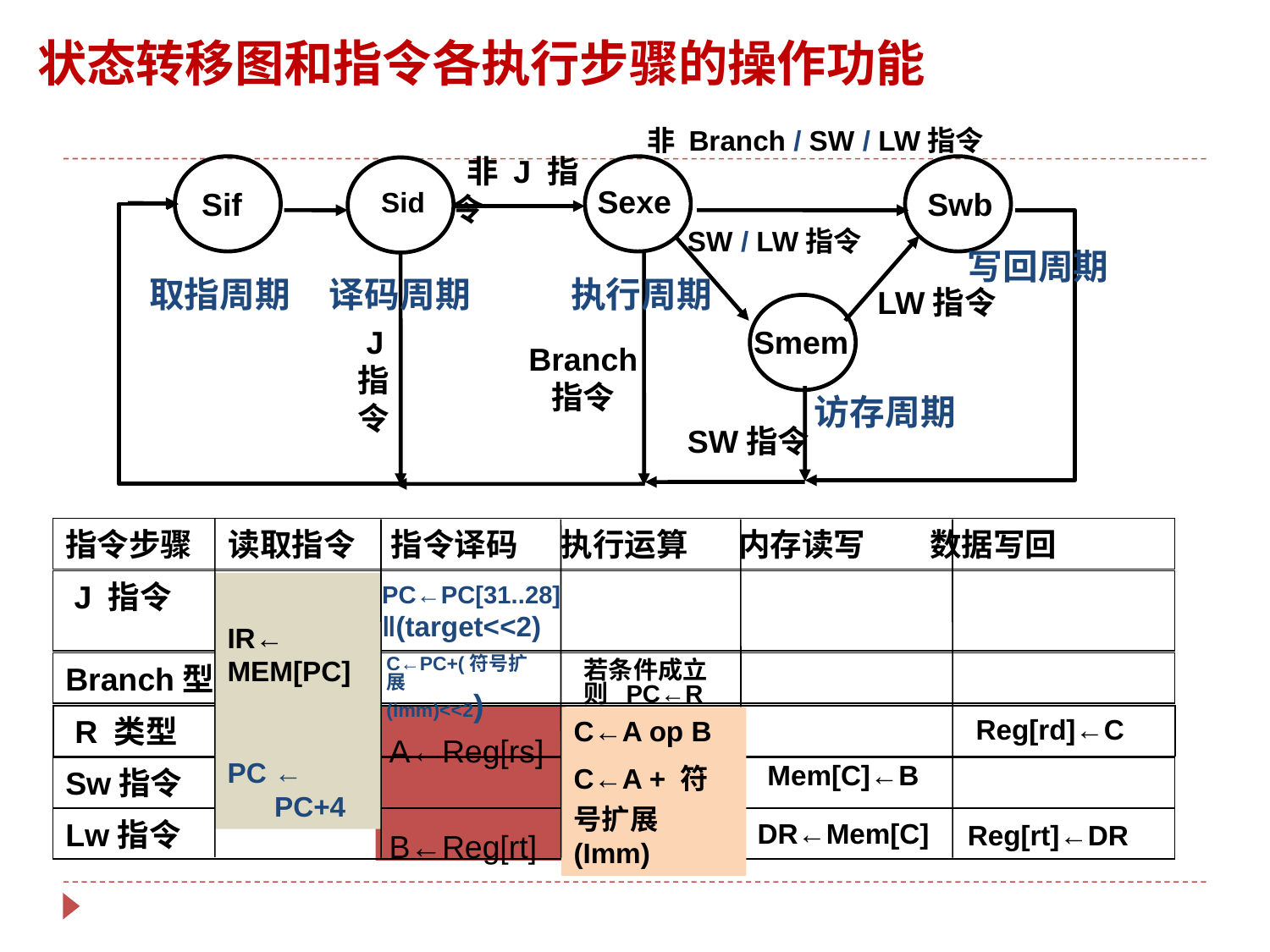

状态转移图和指令各执行步骤的操作功能
非 Branch / SW / LW指令
 非 J 指令

Sexe
Sif
Sid
Swb

SW / LW指令

写回周期

取指周期
译码周期
执行周期
LW指令

 J
指
令
Smem
Branch
指令
访存周期

SW指令

指令步骤     读取指令     指令译码      执行运算       内存读写         数据写回

 J 指令

IR←
MEM[PC]

PC ←
      PC+4
PC←PC[31..28]
‖(target<<2)
C←PC+(符号扩展
(imm)<<2)

Branch型
若条件成立
则  PC←R
A←Reg[rs]
B←Reg[rt]

 R 类型
Reg[rd]←C
C←A op B
C←A + 符
号扩展(Imm)
Mem[C]←B
Sw指令
Lw指令
DR←Mem[C]
Reg[rt]←DR